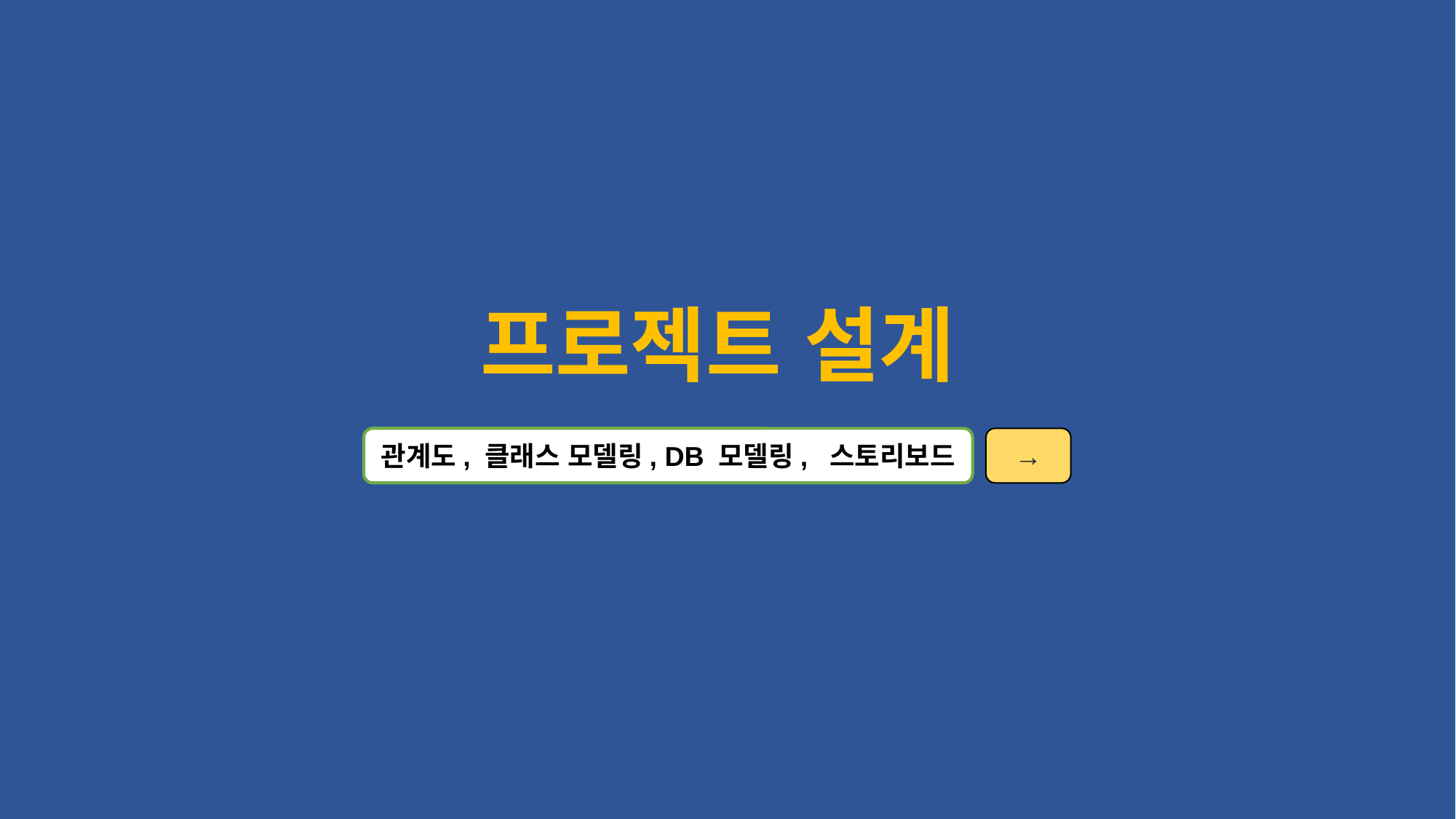

프로젝트 설계
관계도, 클래스 모델링, DB 모델링,  스토리보드
→